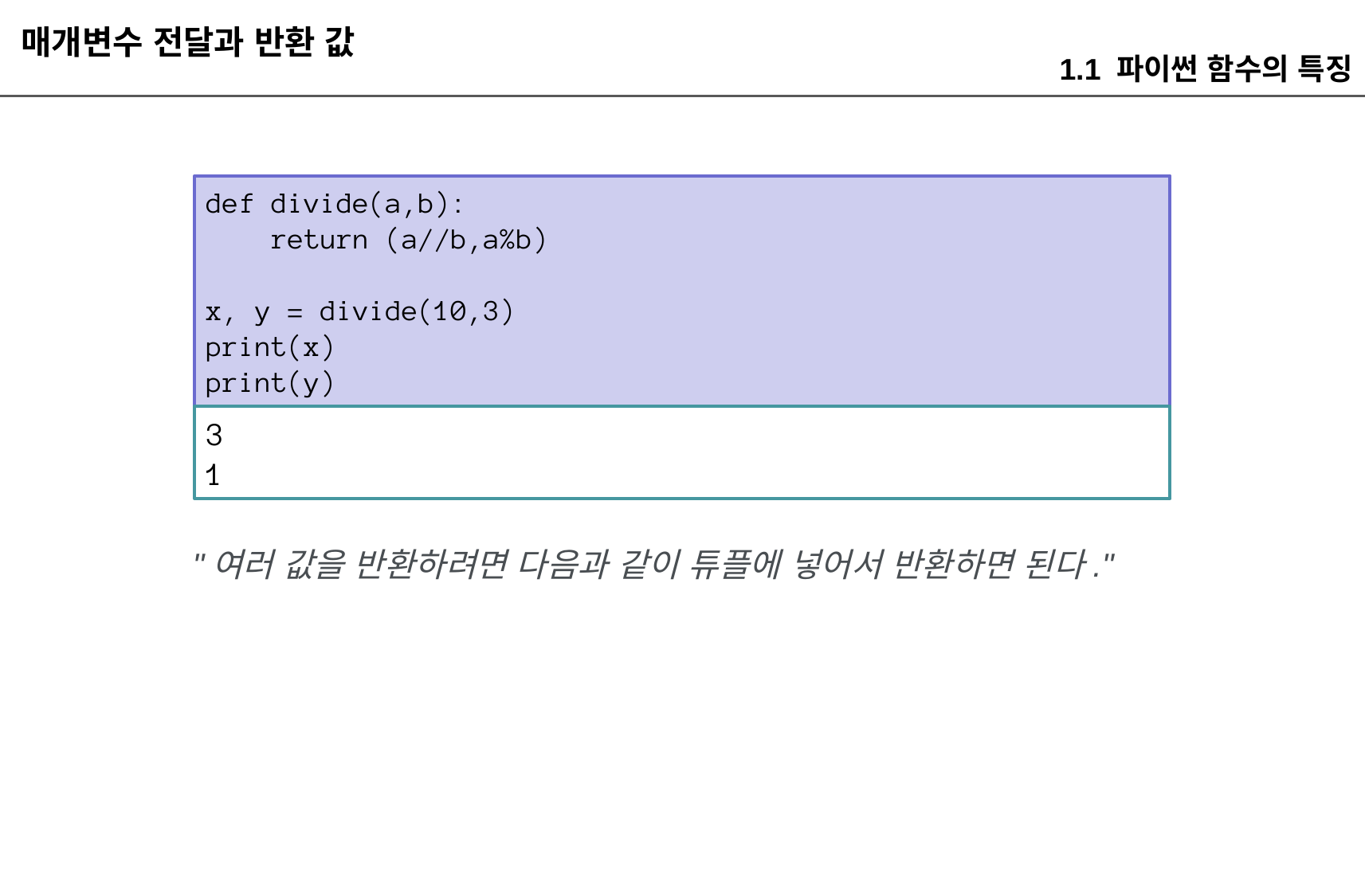

매개변수 전달과 반환 값
1.1 파이썬 함수의 특징
def divide(a,b):
    return (a//b,a%b)

x, y = divide(10,3)
print(x)
print(y)
3
1
"여러 값을 반환하려면 다음과 같이 튜플에 넣어서 반환하면 된다."